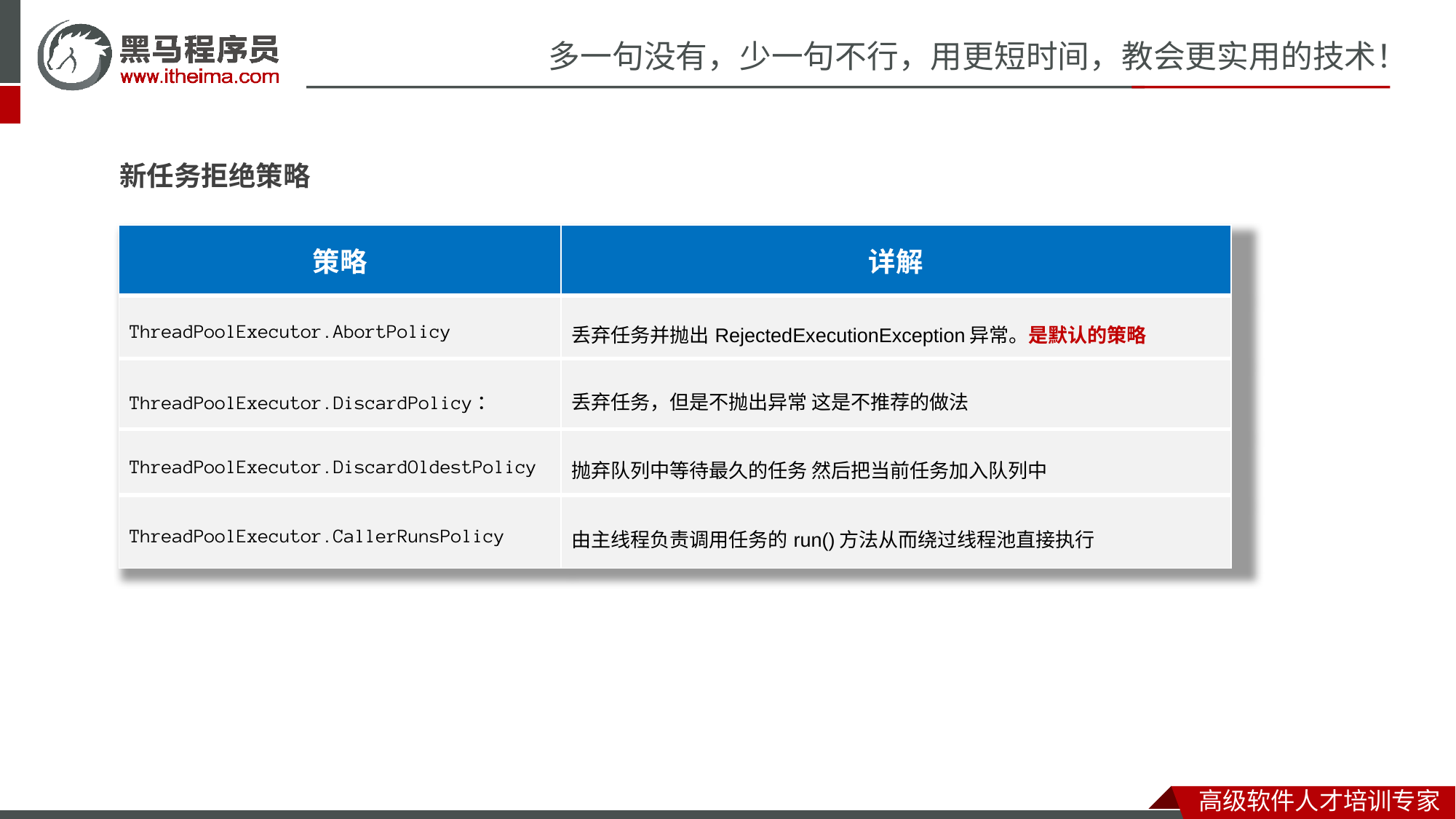

新任务拒绝策略
| 策略 | 详解 |
| --- | --- |
| ThreadPoolExecutor.AbortPolicy | 丢弃任务并抛出RejectedExecutionException异常。是默认的策略 |
| ThreadPoolExecutor.DiscardPolicy： | 丢弃任务，但是不抛出异常 这是不推荐的做法 |
| ThreadPoolExecutor.DiscardOldestPolicy | 抛弃队列中等待最久的任务 然后把当前任务加入队列中 |
| ThreadPoolExecutor.CallerRunsPolicy | 由主线程负责调用任务的run()方法从而绕过线程池直接执行 |